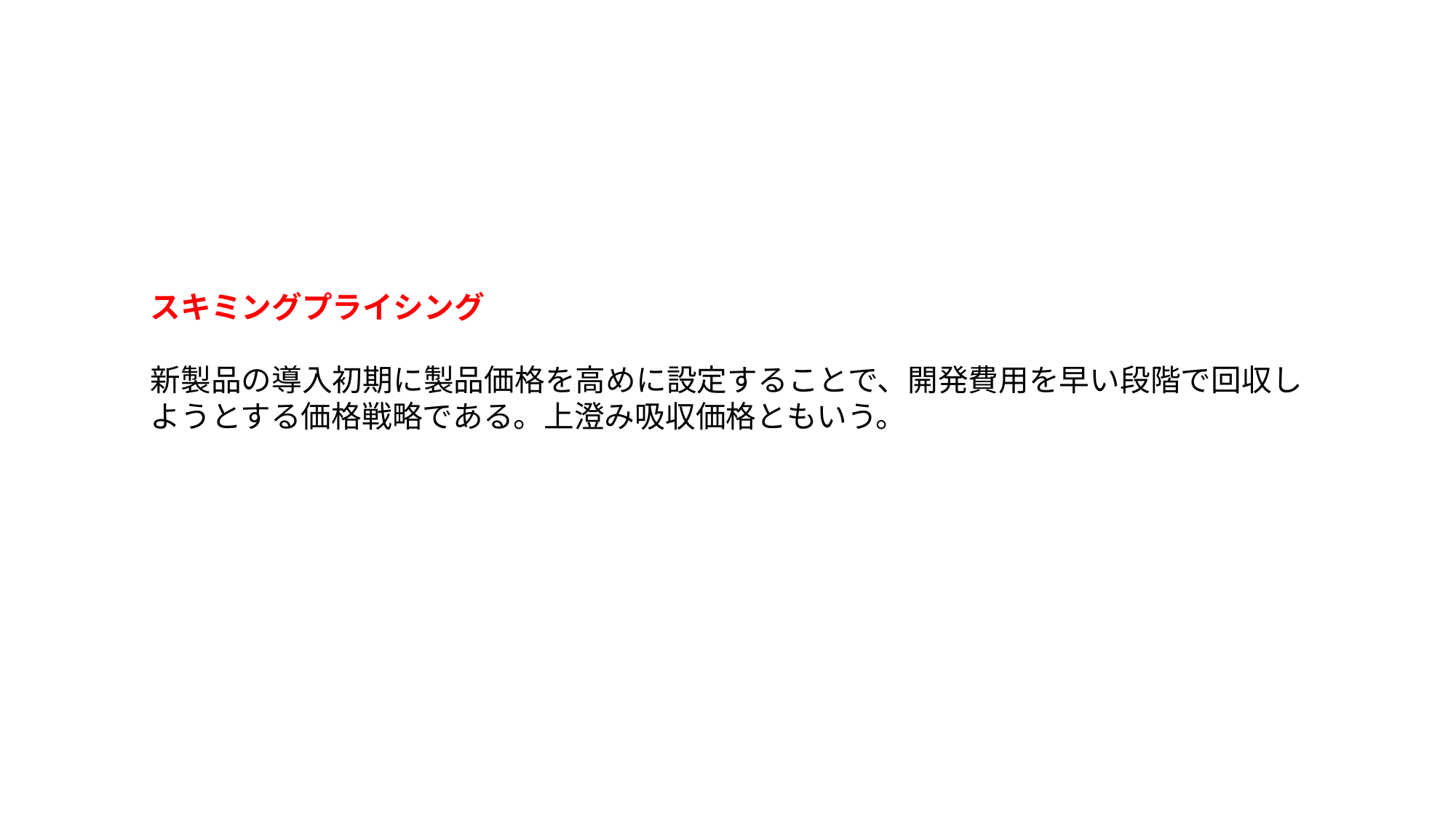

スキミングプライシング

新製品の導入初期に製品価格を高めに設定することで、開発費用を早い段階で回収しようとする価格戦略である。上澄み吸収価格ともいう。